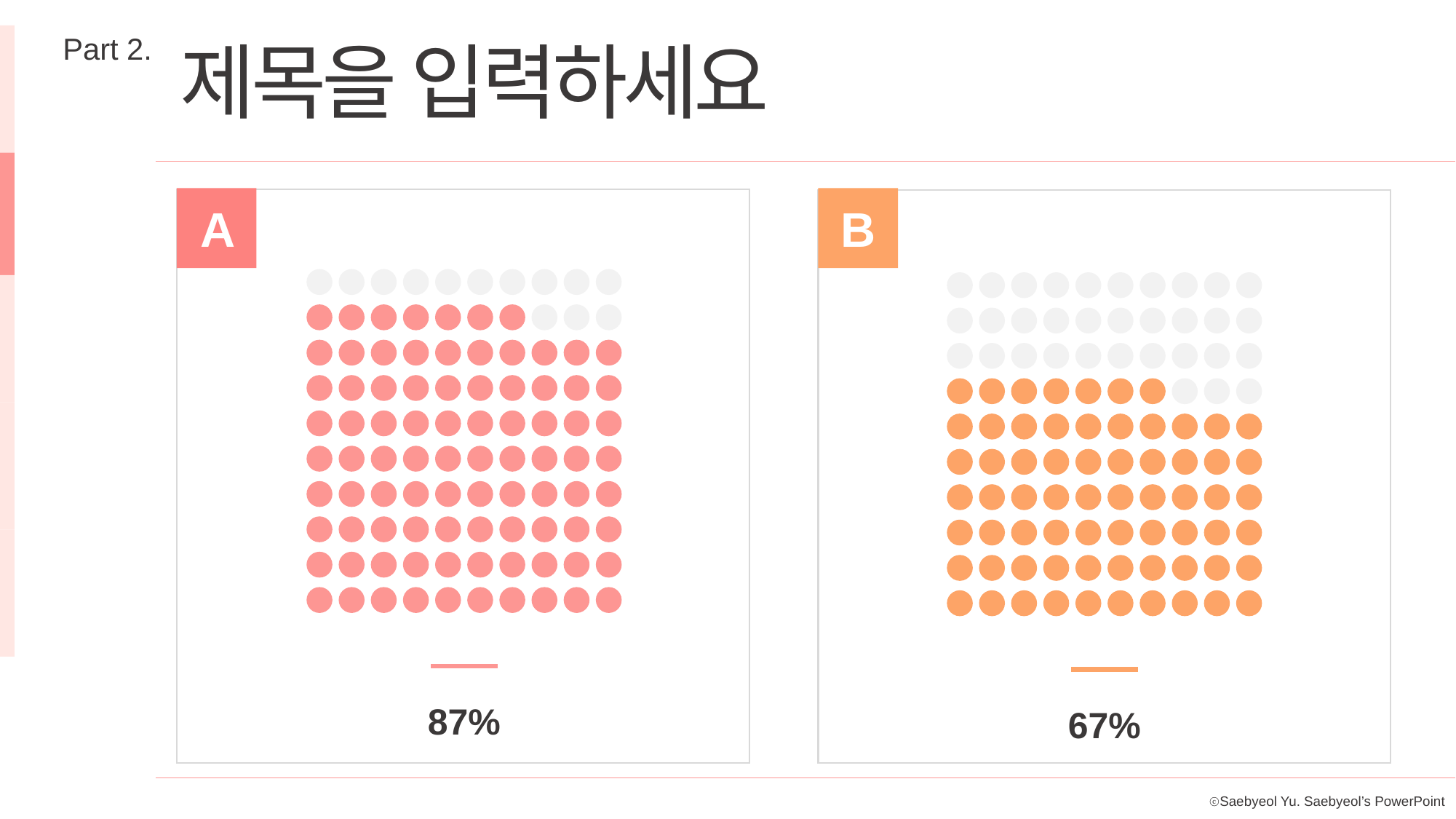

Part 2.

제목을 입력하세요

A

B

67%

87%